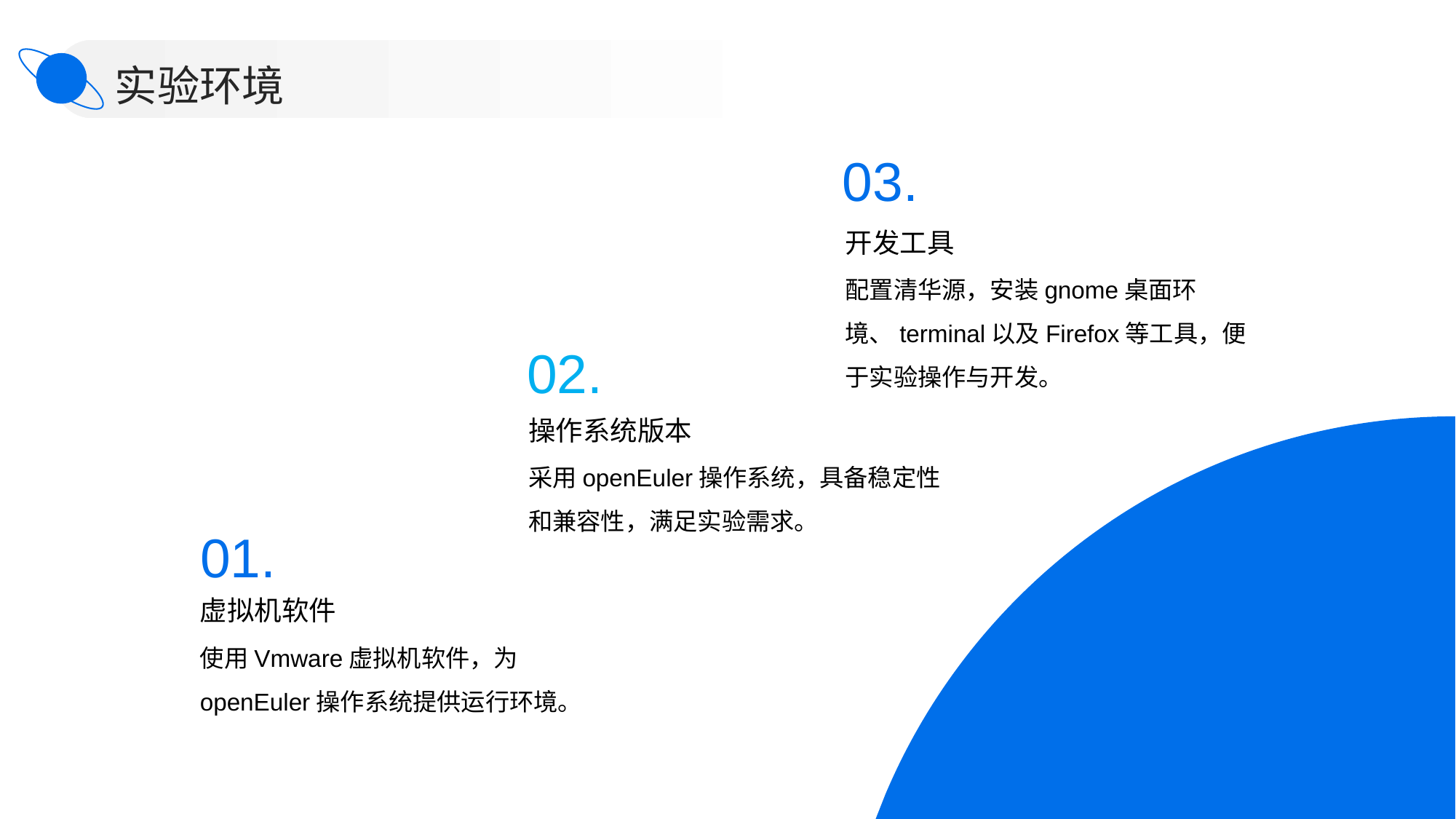

实验环境
03.
开发工具
配置清华源，安装gnome桌面环境、terminal以及Firefox等工具，便于实验操作与开发。
02.
操作系统版本

采用openEuler操作系统，具备稳定性和兼容性，满足实验需求。
01.
虚拟机软件
使用Vmware虚拟机软件，为openEuler操作系统提供运行环境。